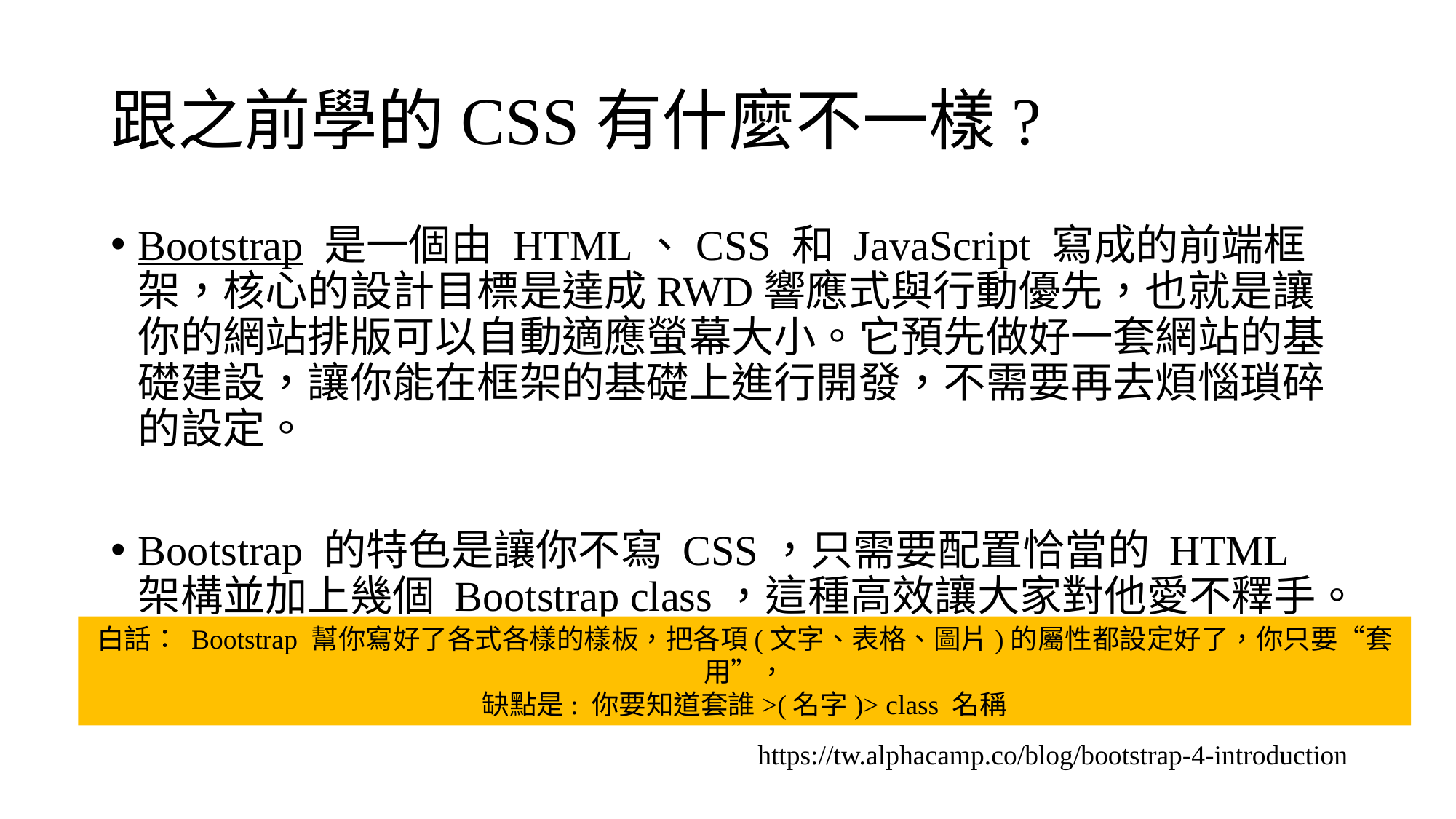

# 跟之前學的CSS有什麼不一樣?
Bootstrap 是一個由 HTML、CSS 和 JavaScript 寫成的前端框架，核心的設計目標是達成RWD響應式與行動優先，也就是讓你的網站排版可以自動適應螢幕大小。它預先做好一套網站的基礎建設，讓你能在框架的基礎上進行開發，不需要再去煩惱瑣碎的設定。

Bootstrap 的特色是讓你不寫 CSS，只需要配置恰當的 HTML 架構並加上幾個 Bootstrap class，這種高效讓大家對他愛不釋手。

白話： Bootstrap 幫你寫好了各式各樣的樣板，把各項(文字、表格、圖片)的屬性都設定好了，你只要“套用”，
缺點是: 你要知道套誰>(名字)> class 名稱
https://tw.alphacamp.co/blog/bootstrap-4-introduction